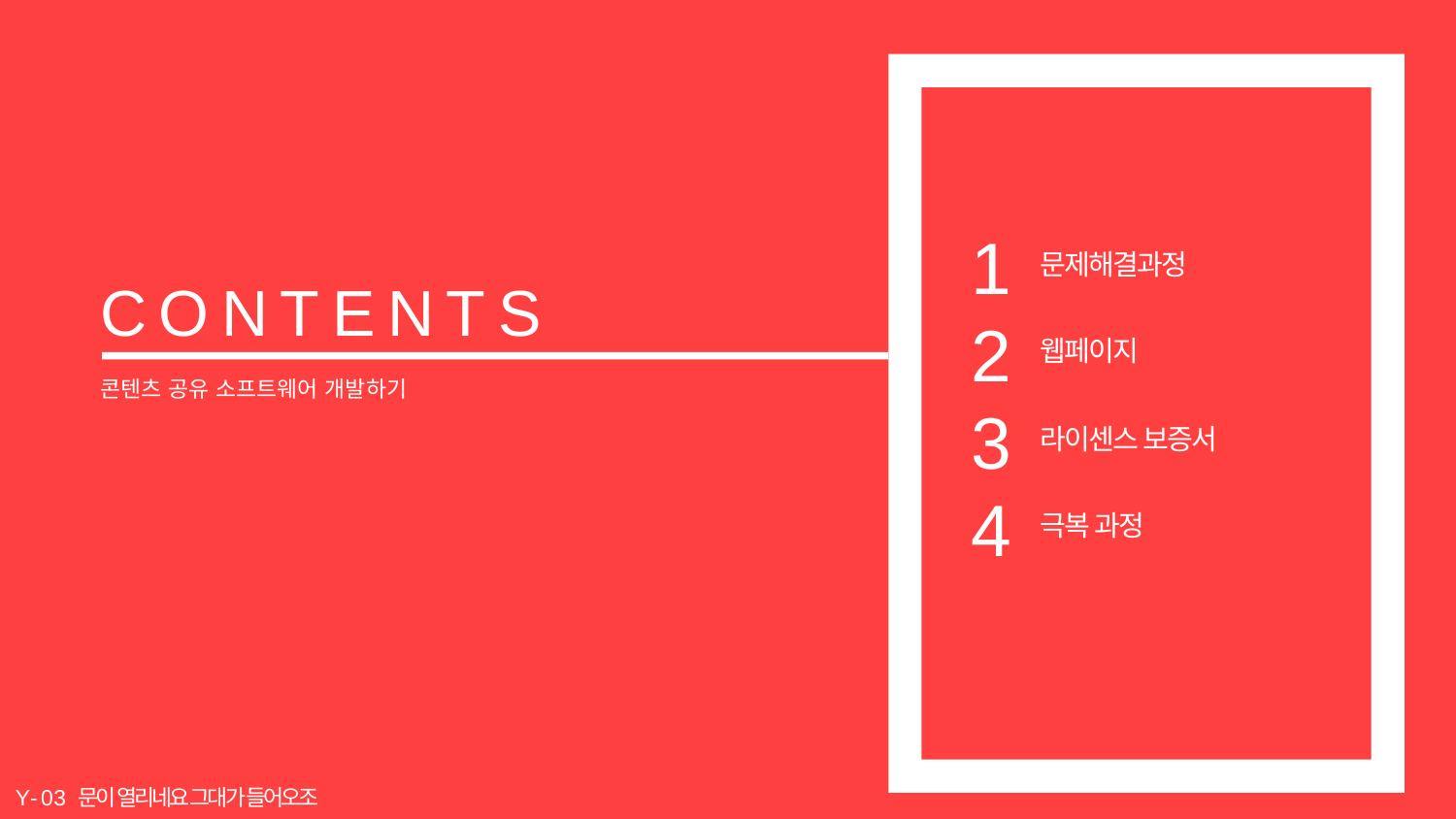

1
2
3
4
문제해결과정
CONTENTS

콘텐츠 공유 소프트웨어 개발하기

웹페이지

라이센스 보증서
극복 과정
Y -  0 3  문이 열리네요 그대가 들어오조